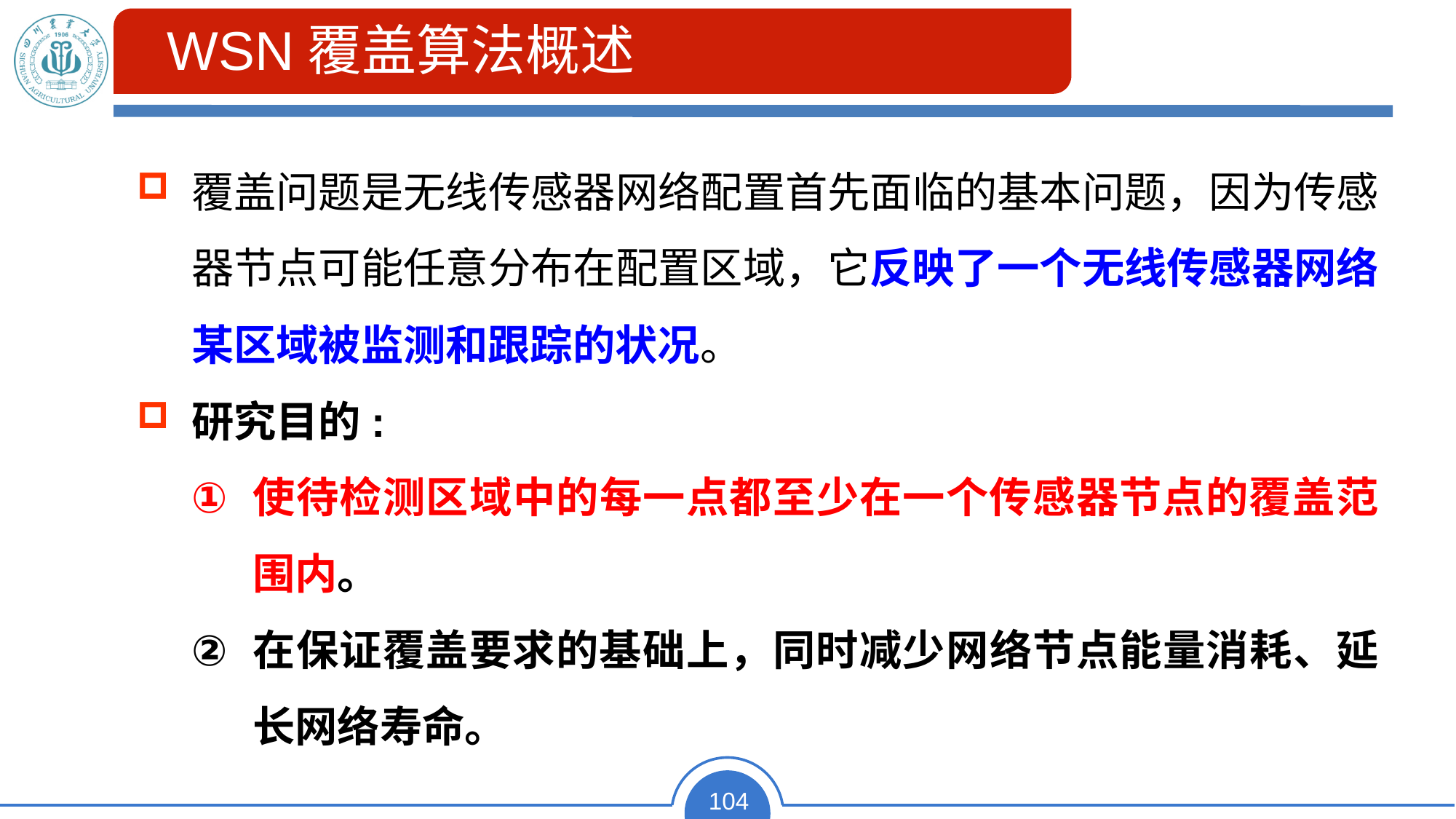

# WSN覆盖算法概述
覆盖问题是无线传感器网络配置首先面临的基本问题，因为传感器节点可能任意分布在配置区域，它反映了一个无线传感器网络某区域被监测和跟踪的状况。
研究目的:
使待检测区域中的每一点都至少在一个传感器节点的覆盖范围内。
在保证覆盖要求的基础上，同时减少网络节点能量消耗、延长网络寿命。